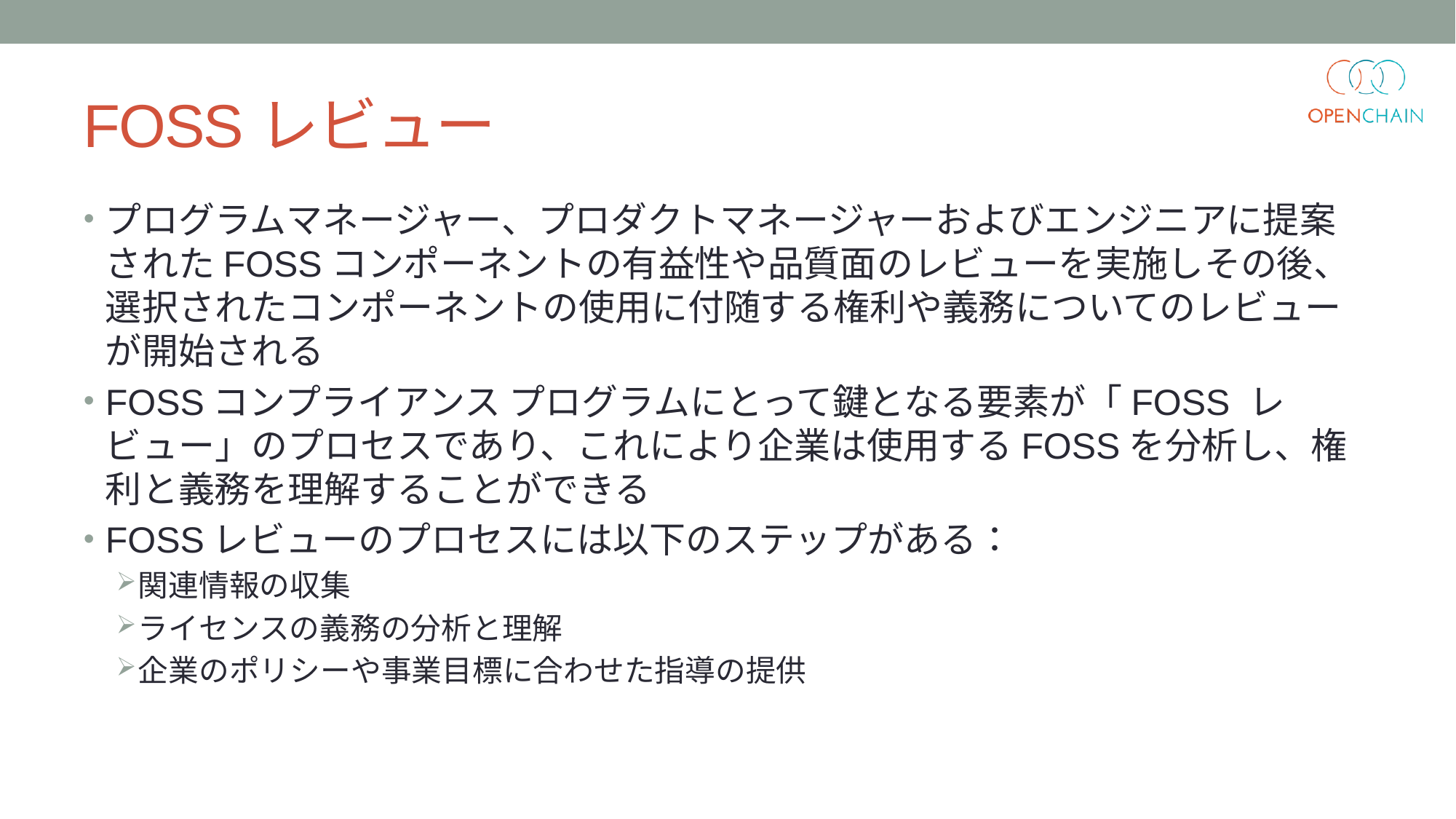

# FOSSレビュー
プログラムマネージャー、プロダクトマネージャーおよびエンジニアに提案されたFOSSコンポーネントの有益性や品質面のレビューを実施しその後、選択されたコンポーネントの使用に付随する権利や義務についてのレビューが開始される
FOSSコンプライアンス プログラムにとって鍵となる要素が「FOSS レビュー」のプロセスであり、これにより企業は使用するFOSSを分析し、権利と義務を理解することができる
FOSSレビューのプロセスには以下のステップがある：
関連情報の収集
ライセンスの義務の分析と理解
企業のポリシーや事業目標に合わせた指導の提供